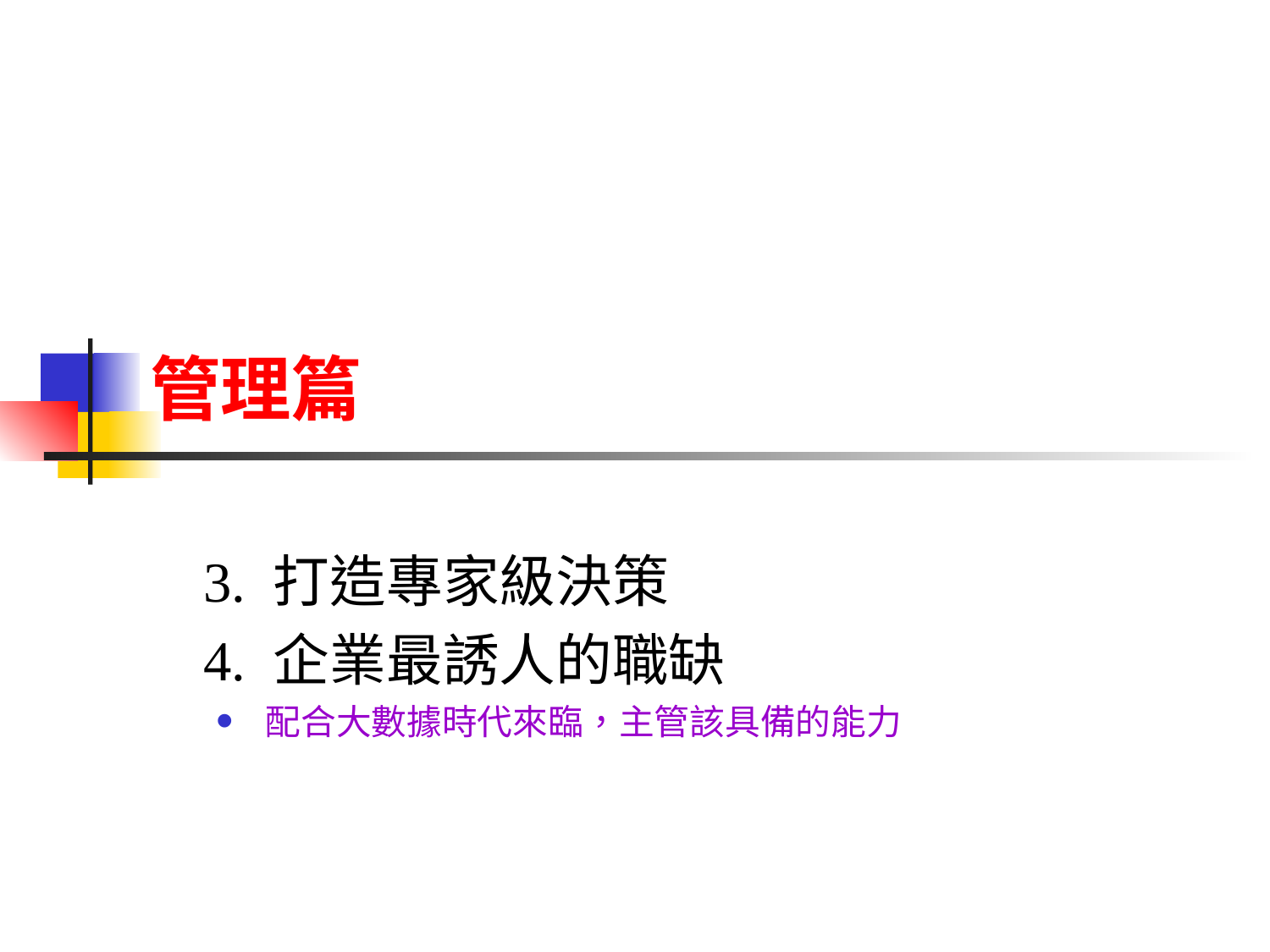

# 管理篇
3. 打造專家級決策
4. 企業最誘人的職缺
配合大數據時代來臨，主管該具備的能力